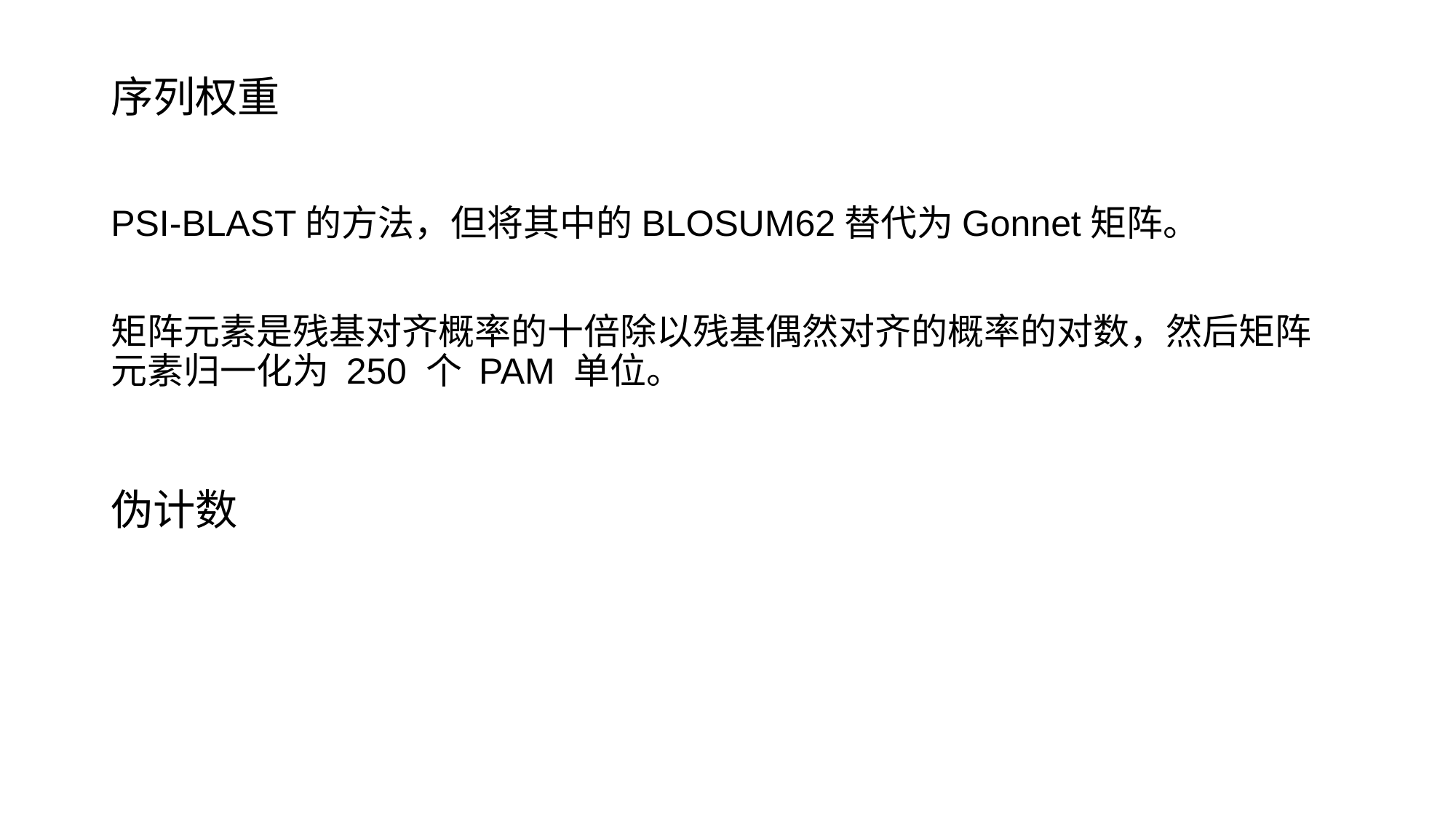

序列权重
PSI-BLAST的方法，但将其中的BLOSUM62替代为Gonnet矩阵。

矩阵元素是残基对齐概率的十倍除以残基偶然对齐的概率的对数，然后矩阵元素归一化为 250 个 PAM 单位。

# 伪计数